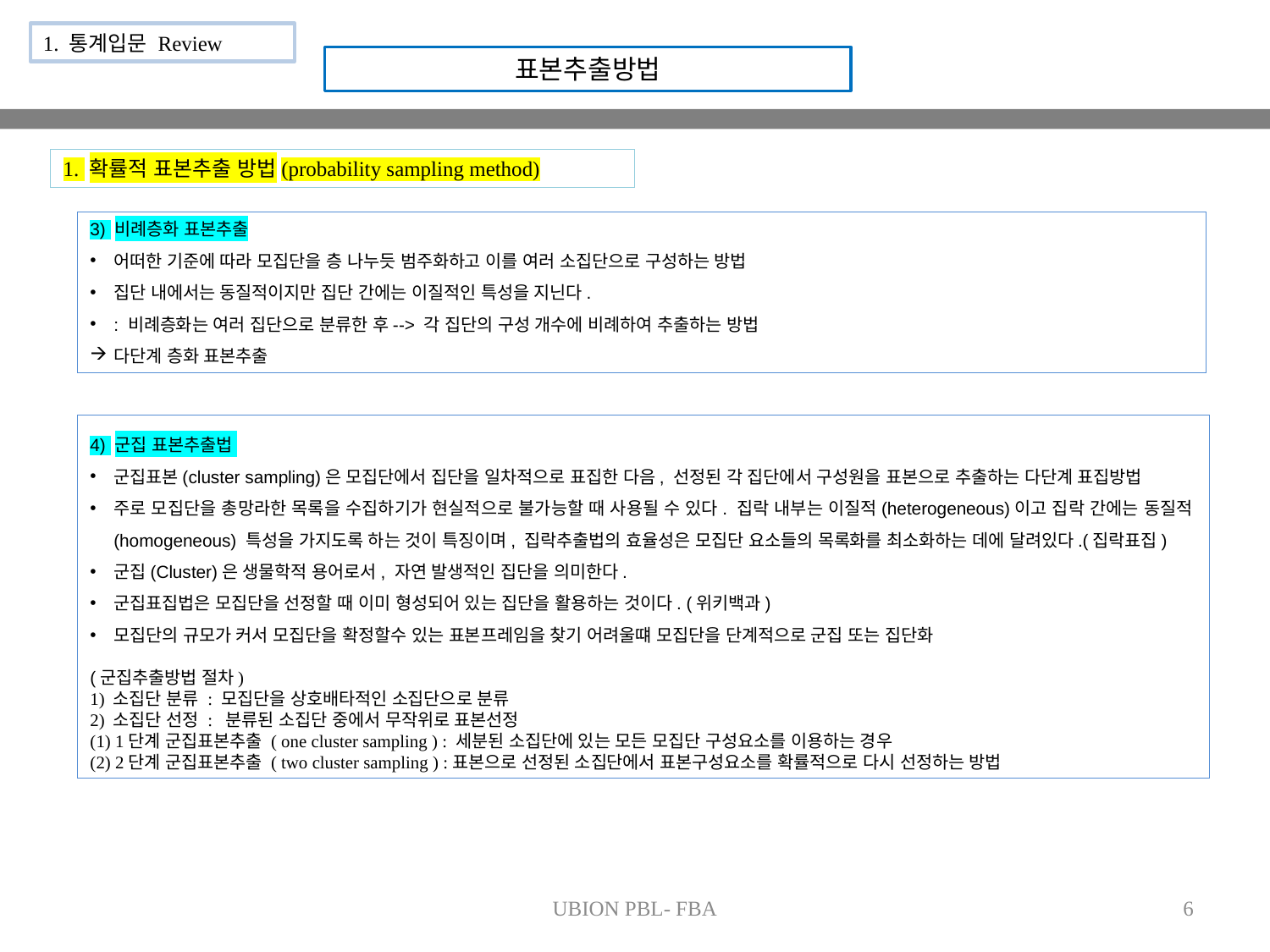

1. 통계입문 Review

표본추출방법

1. 확률적 표본추출 방법(probability sampling method)
3) 비례층화 표본추출
어떠한 기준에 따라 모집단을 층 나누듯 범주화하고 이를 여러 소집단으로 구성하는 방법
집단 내에서는 동질적이지만 집단 간에는 이질적인 특성을 지닌다.
: 비례층화는 여러 집단으로 분류한 후--> 각 집단의 구성 개수에 비례하여 추출하는 방법
다단계 층화 표본추출
4) 군집 표본추출법
군집표본(cluster sampling)은 모집단에서 집단을 일차적으로 표집한 다음, 선정된 각 집단에서 구성원을 표본으로 추출하는 다단계 표집방법
주로 모집단을 총망라한 목록을 수집하기가 현실적으로 불가능할 때 사용될 수 있다. 집락 내부는 이질적(heterogeneous)이고 집락 간에는 동질적(homogeneous) 특성을 가지도록 하는 것이 특징이며, 집락추출법의 효율성은 모집단 요소들의 목록화를 최소화하는 데에 달려있다.(집락표집)
군집(Cluster)은 생물학적 용어로서, 자연 발생적인 집단을 의미한다.
군집표집법은 모집단을 선정할 때 이미 형성되어 있는 집단을 활용하는 것이다. (위키백과)
모집단의 규모가 커서 모집단을 확정할수 있는 표본프레임을 찾기 어려울떄 모집단을 단계적으로 군집 또는 집단화

(군집추출방법 절차)
1) 소집단 분류 : 모집단을 상호배타적인 소집단으로 분류
2) 소집단 선정 :  분류된 소집단 중에서 무작위로 표본선정
(1) 1단계 군집표본추출 ( one cluster sampling ) : 세분된 소집단에 있는 모든 모집단 구성요소를 이용하는 경우
(2) 2단계 군집표본추출 ( two cluster sampling ) :표본으로 선정된 소집단에서 표본구성요소를 확률적으로 다시 선정하는 방법

UBION PBL- FBA
6